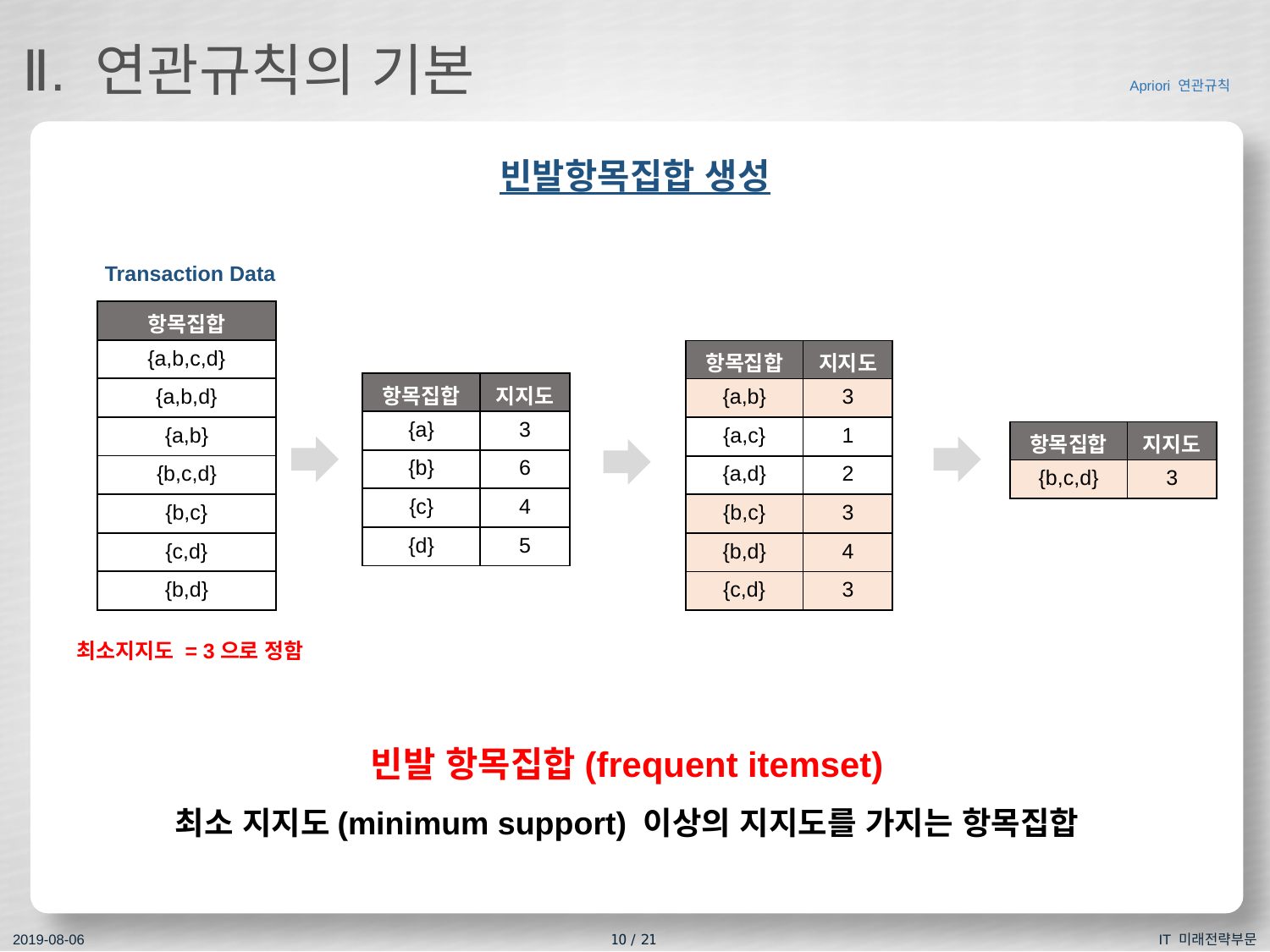

Ⅱ. 연관규칙의 기본
빈발항목집합 생성
Transaction Data
| 항목집합 |
| --- |
| {a,b,c,d} |
| {a,b,d} |
| {a,b} |
| {b,c,d} |
| {b,c} |
| {c,d} |
| {b,d} |
| 항목집합 | 지지도 |
| --- | --- |
| {a,b} | 3 |
| {a,c} | 1 |
| {a,d} | 2 |
| {b,c} | 3 |
| {b,d} | 4 |
| {c,d} | 3 |
| 항목집합 | 지지도 |
| --- | --- |
| {a} | 3 |
| {b} | 6 |
| {c} | 4 |
| {d} | 5 |
| 항목집합 | 지지도 |
| --- | --- |
| {b,c,d} | 3 |

최소지지도 = 3으로 정함
빈발 항목집합(frequent itemset)
최소 지지도(minimum support) 이상의 지지도를 가지는 항목집합
IT 미래전략부문
2019-08-06
10 / 21